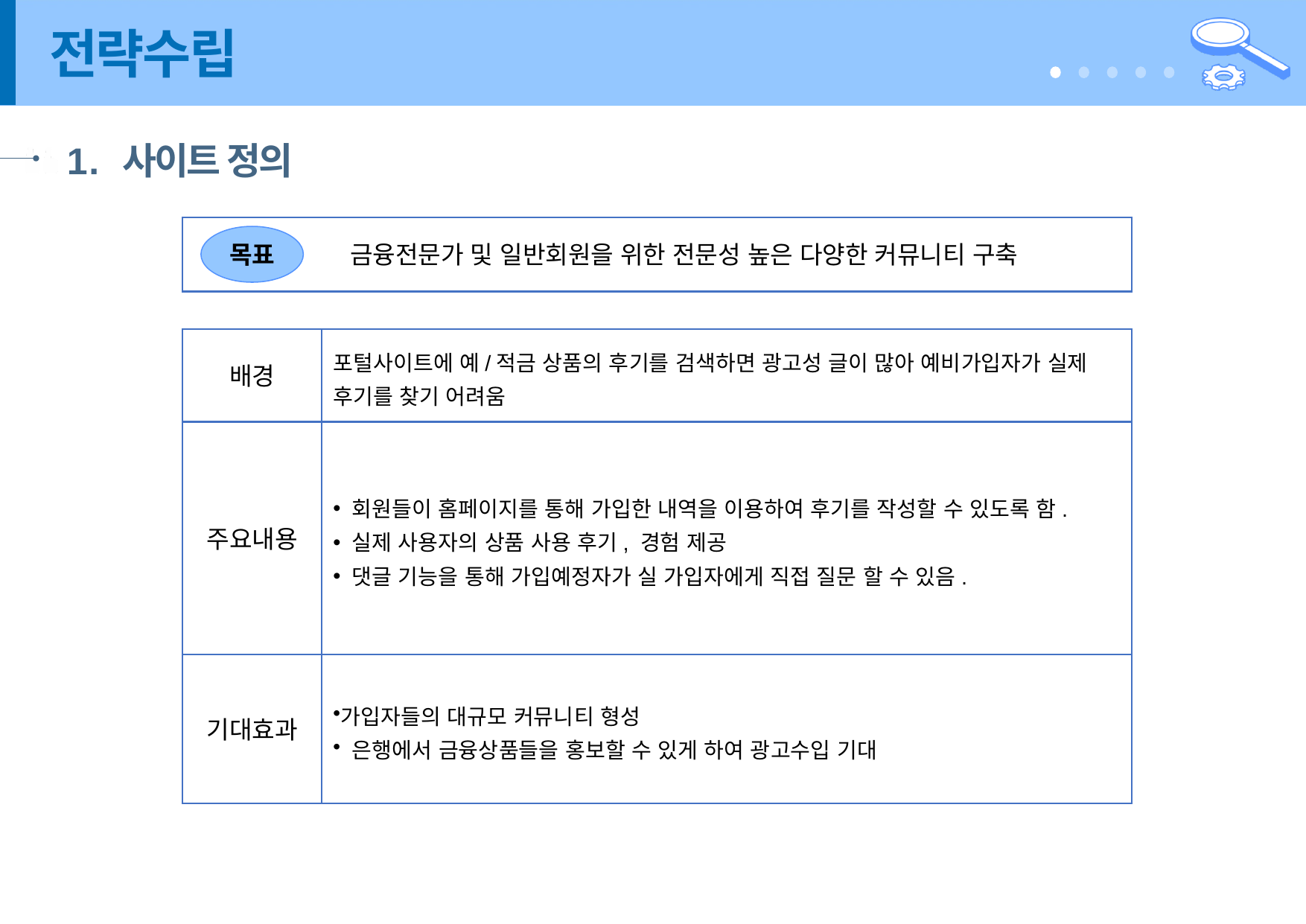

# 전략수립
사이트 정의

목표
금융전문가 및 일반회원을 위한 전문성 높은 다양한 커뮤니티 구축
배경
포털사이트에 예/적금 상품의 후기를 검색하면 광고성 글이 많아 예비가입자가 실제 후기를 찾기 어려움
주요내용
 회원들이 홈페이지를 통해 가입한 내역을 이용하여 후기를 작성할 수 있도록 함.
 실제 사용자의 상품 사용 후기, 경험 제공
 댓글 기능을 통해 가입예정자가 실 가입자에게 직접 질문 할 수 있음.
기대효과
가입자들의 대규모 커뮤니티 형성
 은행에서 금융상품들을 홍보할 수 있게 하여 광고수입 기대